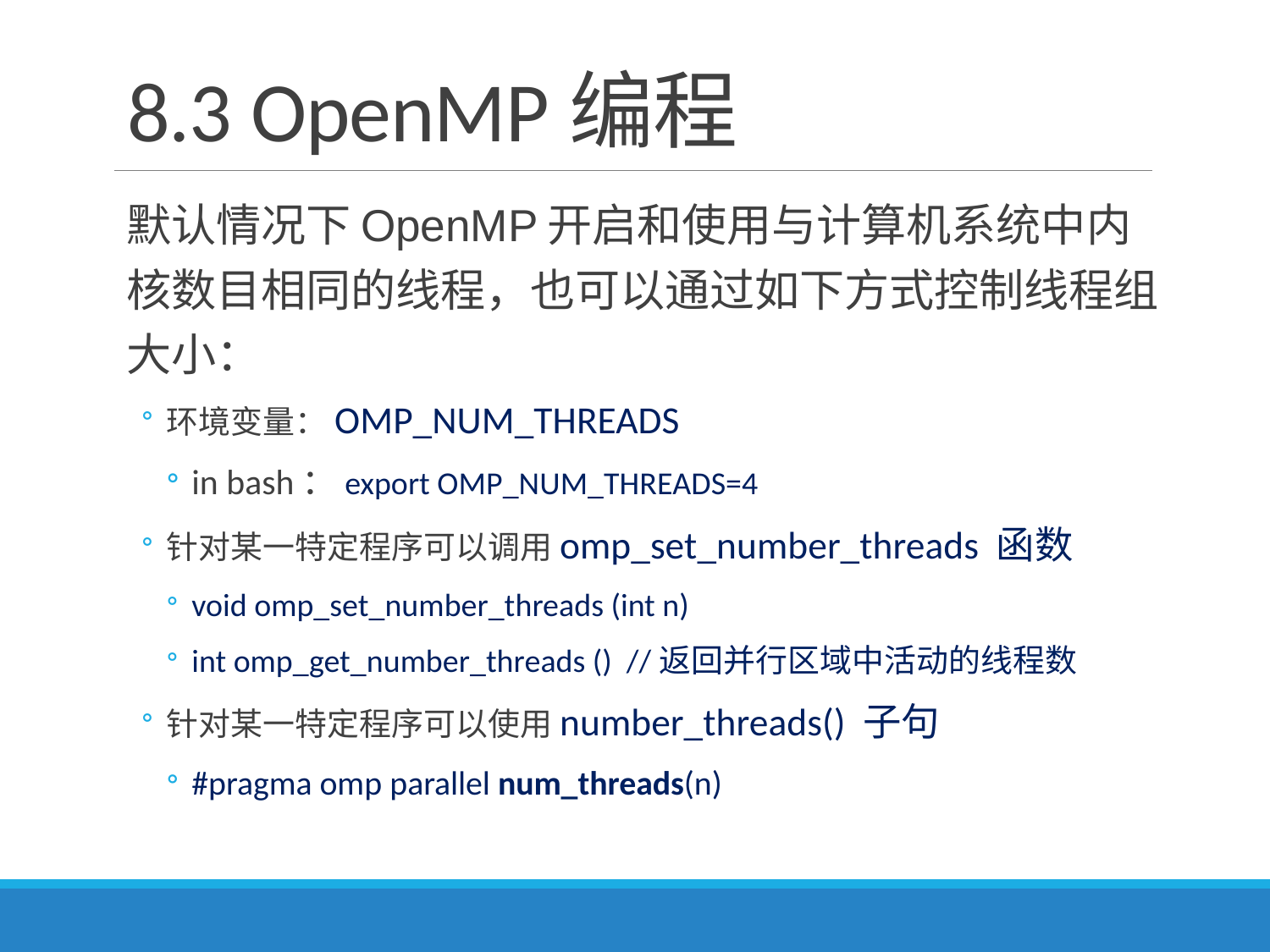

# 8.3 OpenMP编程
默认情况下OpenMP开启和使用与计算机系统中内核数目相同的线程，也可以通过如下方式控制线程组大小：
环境变量：OMP_NUM_THREADS
in bash：export OMP_NUM_THREADS=4
针对某一特定程序可以调用omp_set_number_threads 函数
void omp_set_number_threads (int n)
int omp_get_number_threads ()  //返回并行区域中活动的线程数
针对某一特定程序可以使用number_threads() 子句
#pragma omp parallel num_threads(n)